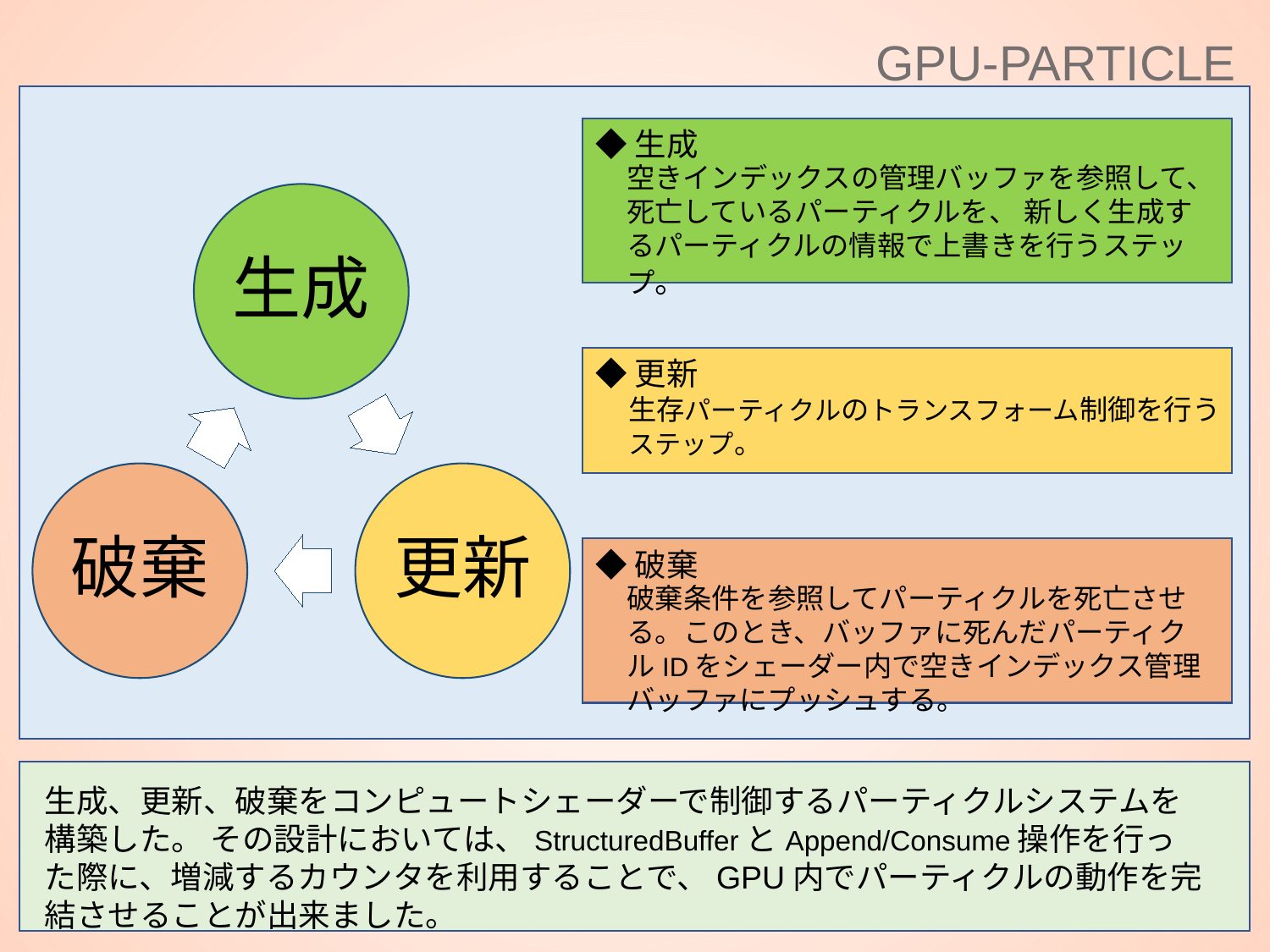

GPU-Particle

◆生成

生成

更新

破棄

空きインデックスの管理バッファを参照して、死亡しているパーティクルを、 新しく生成するパーティクルの情報で上書きを行うステップ。

◆更新
生存パーティクルのトランスフォーム制御を行うステップ。

◆破棄
破棄条件を参照してパーティクルを死亡させる。このとき、バッファに死んだパーティクルIDをシェーダー内で空きインデックス管理バッファにプッシュする。

生成、更新、破棄をコンピュートシェーダーで制御するパーティクルシステムを構築した。 その設計においては、StructuredBufferとAppend/Consume操作を行った際に、増減するカウンタを利用することで、GPU内でパーティクルの動作を完結させることが出来ました。